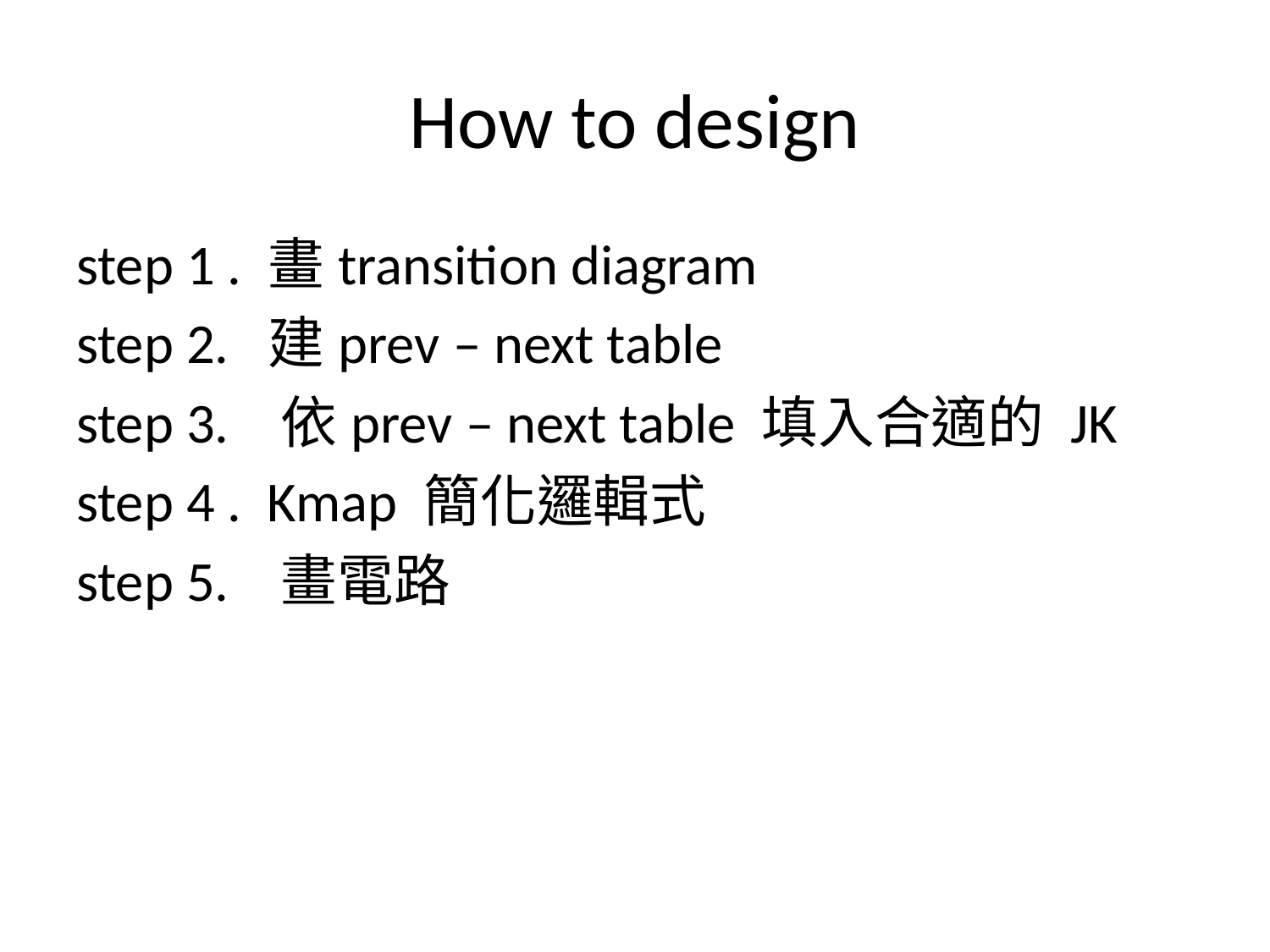

# How to design
step 1 . 畫transition diagram
step 2.  建prev – next table
step 3.   依prev – next table 填入合適的 JK
step 4 .  Kmap 簡化邏輯式
step 5.   畫電路